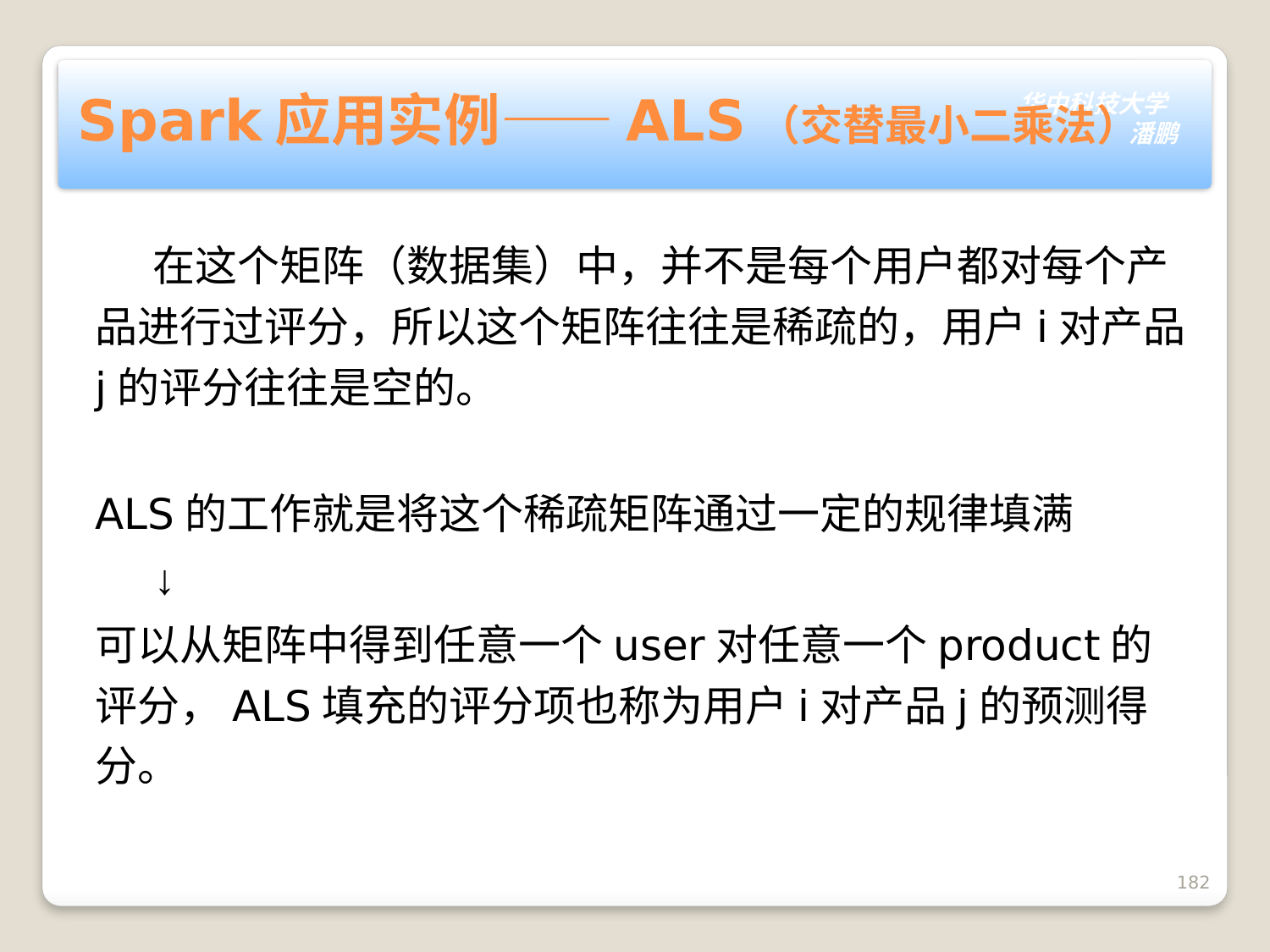

# Spark应用实例——ALS（交替最小二乘法）
     在这个矩阵（数据集）中，并不是每个用户都对每个产品进行过评分，所以这个矩阵往往是稀疏的，用户i对产品j的评分往往是空的。
ALS的工作就是将这个稀疏矩阵通过一定的规律填满
     ↓
可以从矩阵中得到任意一个user对任意一个product的评分，ALS填充的评分项也称为用户i对产品j的预测得分。
182